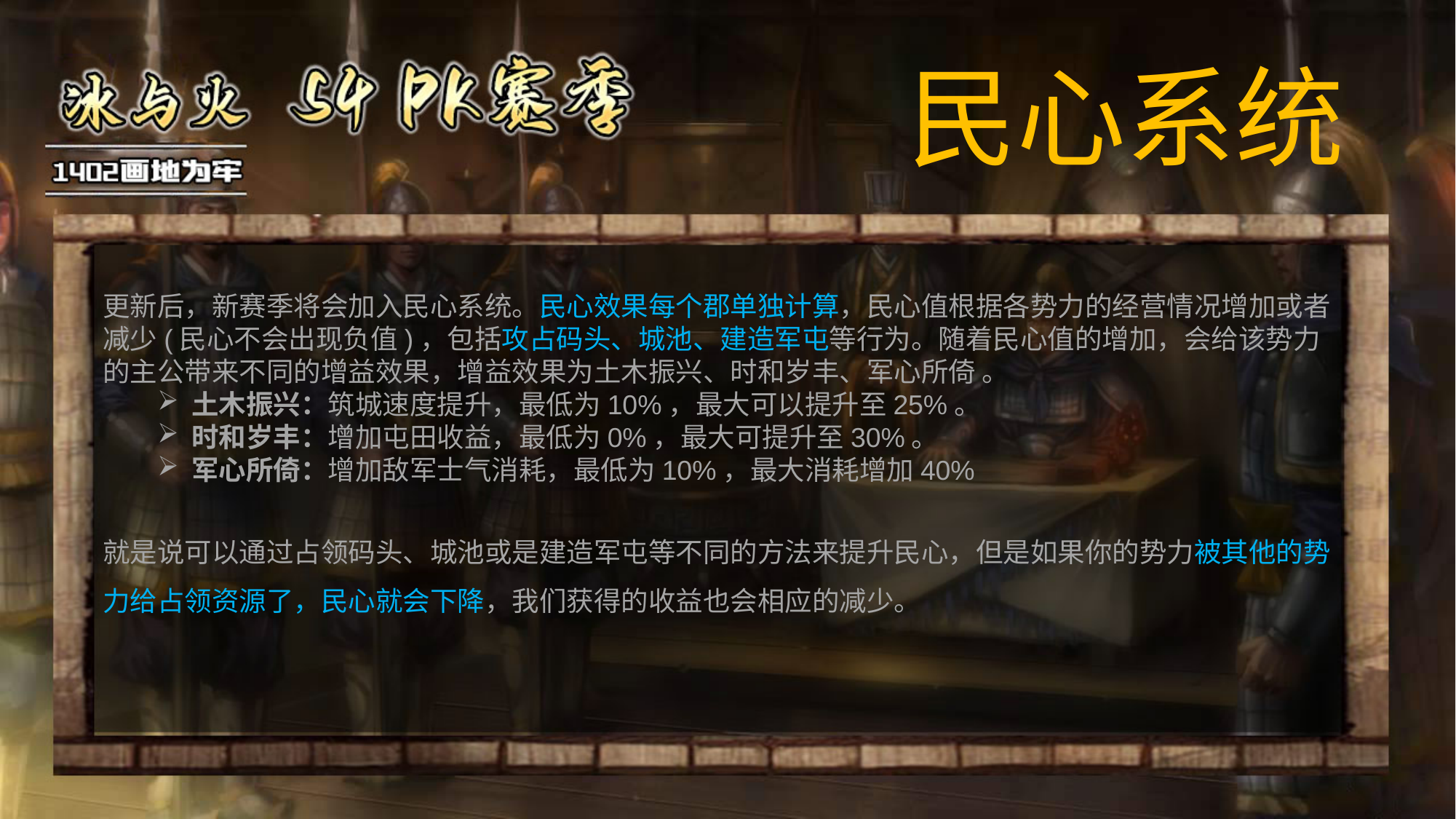

# 民心系统
更新后，新赛季将会加入民心系统。民心效果每个郡单独计算，民心值根据各势力的经营情况增加或者减少(民心不会出现负值)，包括攻占码头、城池、建造军屯等行为。随着民心值的增加，会给该势力的主公带来不同的增益效果，增益效果为土木振兴、时和岁丰、军心所倚 。
土木振兴：筑城速度提升，最低为10%，最大可以提升至25%。
时和岁丰：增加屯田收益，最低为0%，最大可提升至30%。
军心所倚：增加敌军士气消耗，最低为10%，最大消耗增加40%

就是说可以通过占领码头、城池或是建造军屯等不同的方法来提升民心，但是如果你的势力被其他的势力给占领资源了，民心就会下降，我们获得的收益也会相应的减少。